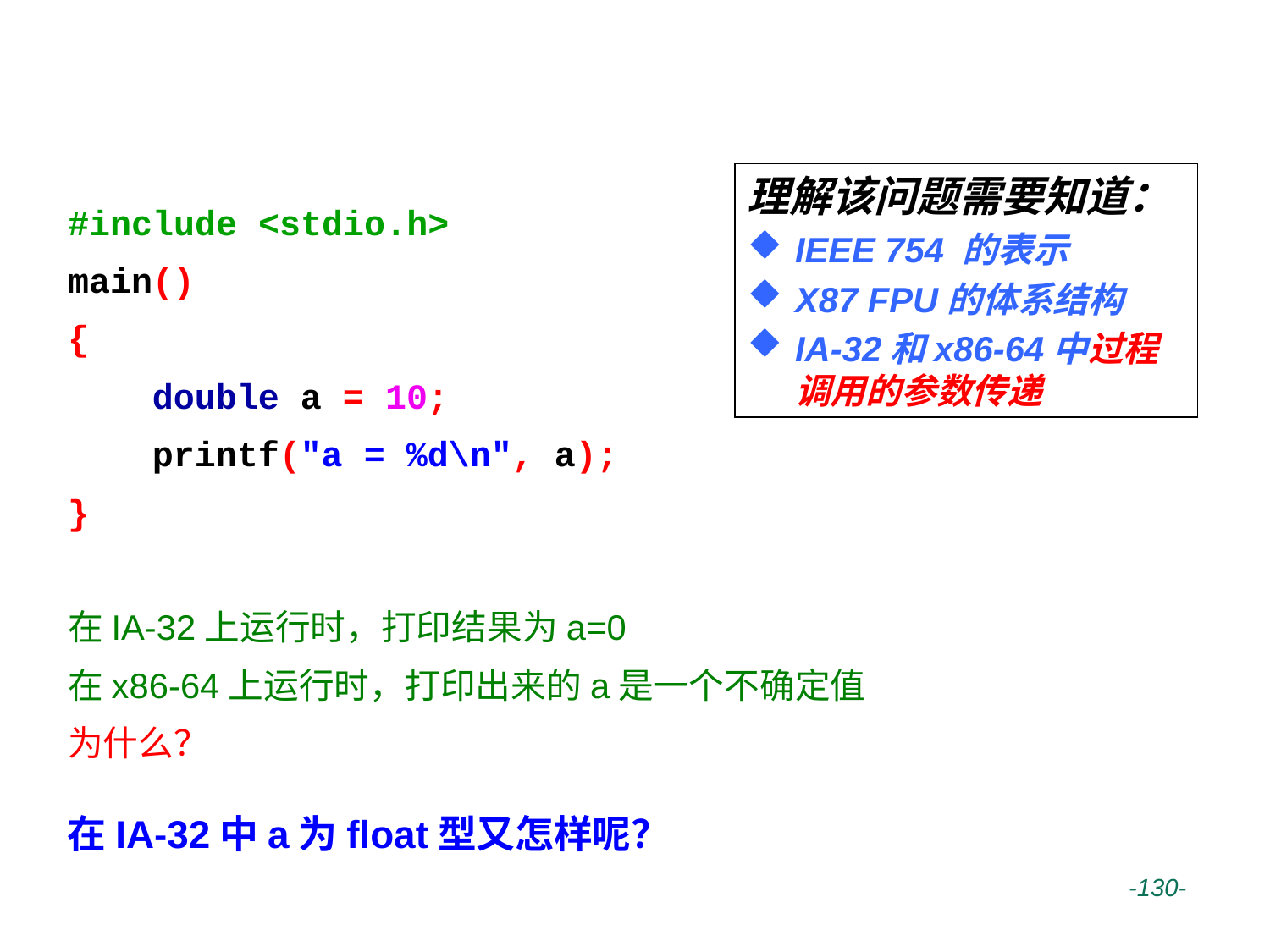

# 百度面试题

#include <stdio.h>
main()
{
    double a = 10;
    printf("a = %d\n", a);
}

在IA-32上运行时，打印结果为a=0
在x86-64上运行时，打印出来的a是一个不确定值
为什么？

理解该问题需要知道：
IEEE 754 的表示
X87 FPU的体系结构
IA-32和x86-64中过程调用的参数传递
在IA-32中a为float型又怎样呢？
 -130-